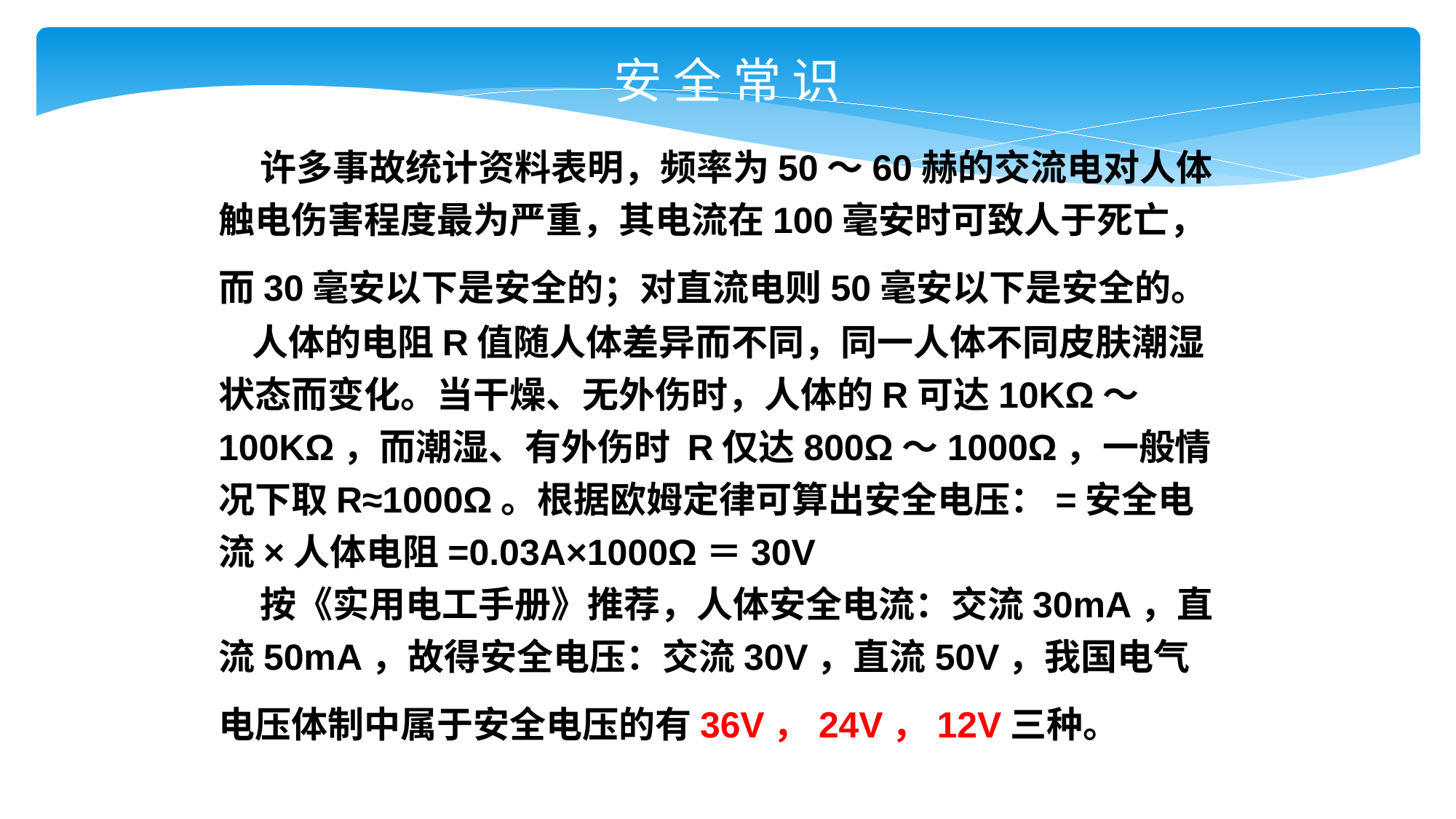

安 全 常 识

    许多事故统计资料表明，频率为50～60赫的交流电对人体触电伤害程度最为严重，其电流在100毫安时可致人于死亡，而30毫安以下是安全的；对直流电则50毫安以下是安全的。
   人体的电阻R值随人体差异而不同，同一人体不同皮肤潮湿状态而变化。当干燥、无外伤时，人体的R可达10KΩ～100KΩ，而潮湿、有外伤时 R仅达800Ω～1000Ω，一般情况下取R≈1000Ω。根据欧姆定律可算出安全电压：=安全电流×人体电阻=0.03A×1000Ω＝30V
    按《实用电工手册》推荐，人体安全电流：交流30mA，直流50mA，故得安全电压：交流30V，直流50V，我国电气电压体制中属于安全电压的有36V，24V，12V三种。